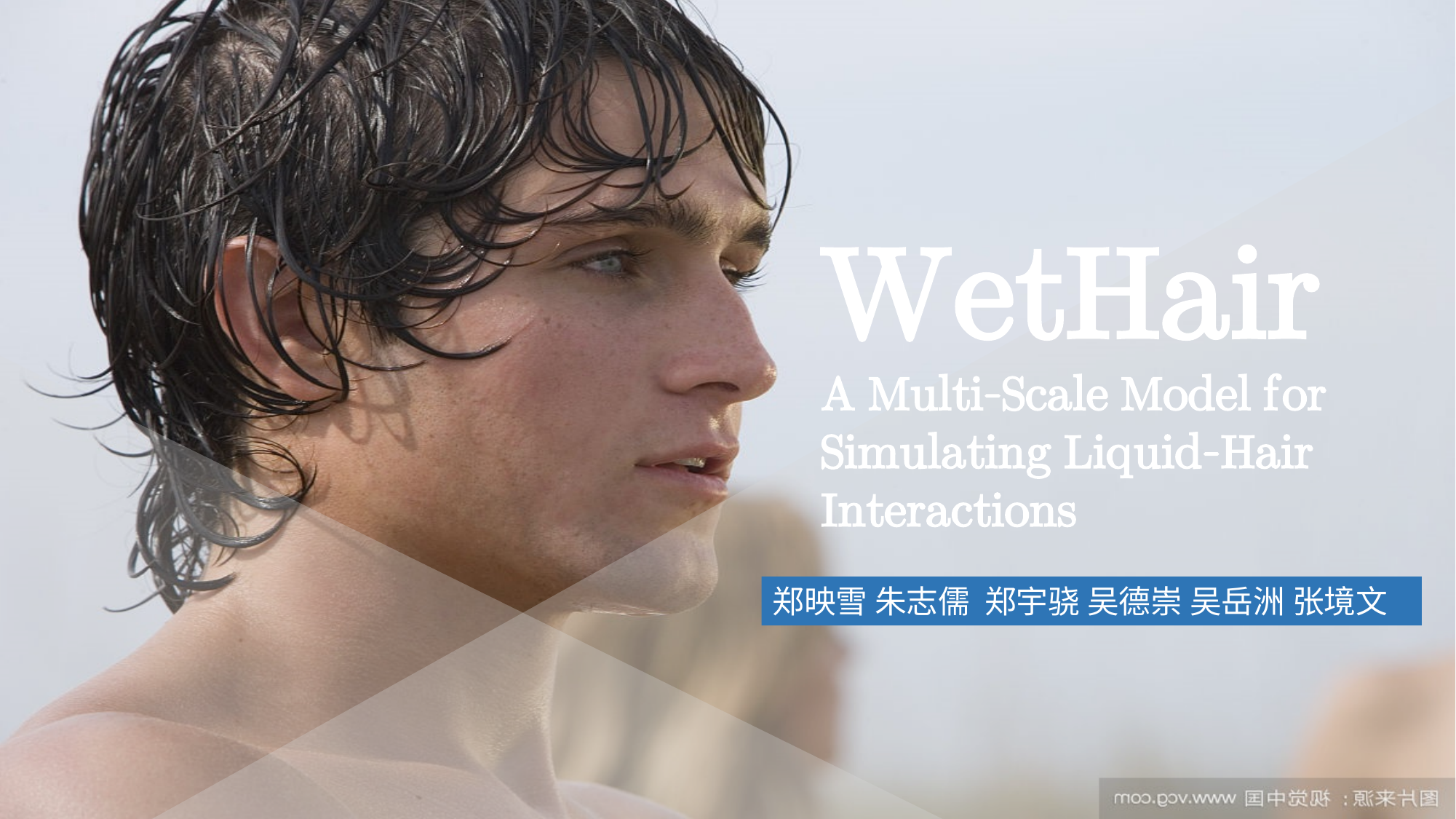

# WetHair

A Multi-Scale Model for Simulating Liquid-Hair Interactions
郑映雪 朱志儒  郑宇骁 吴德崇 吴岳洲 张境文